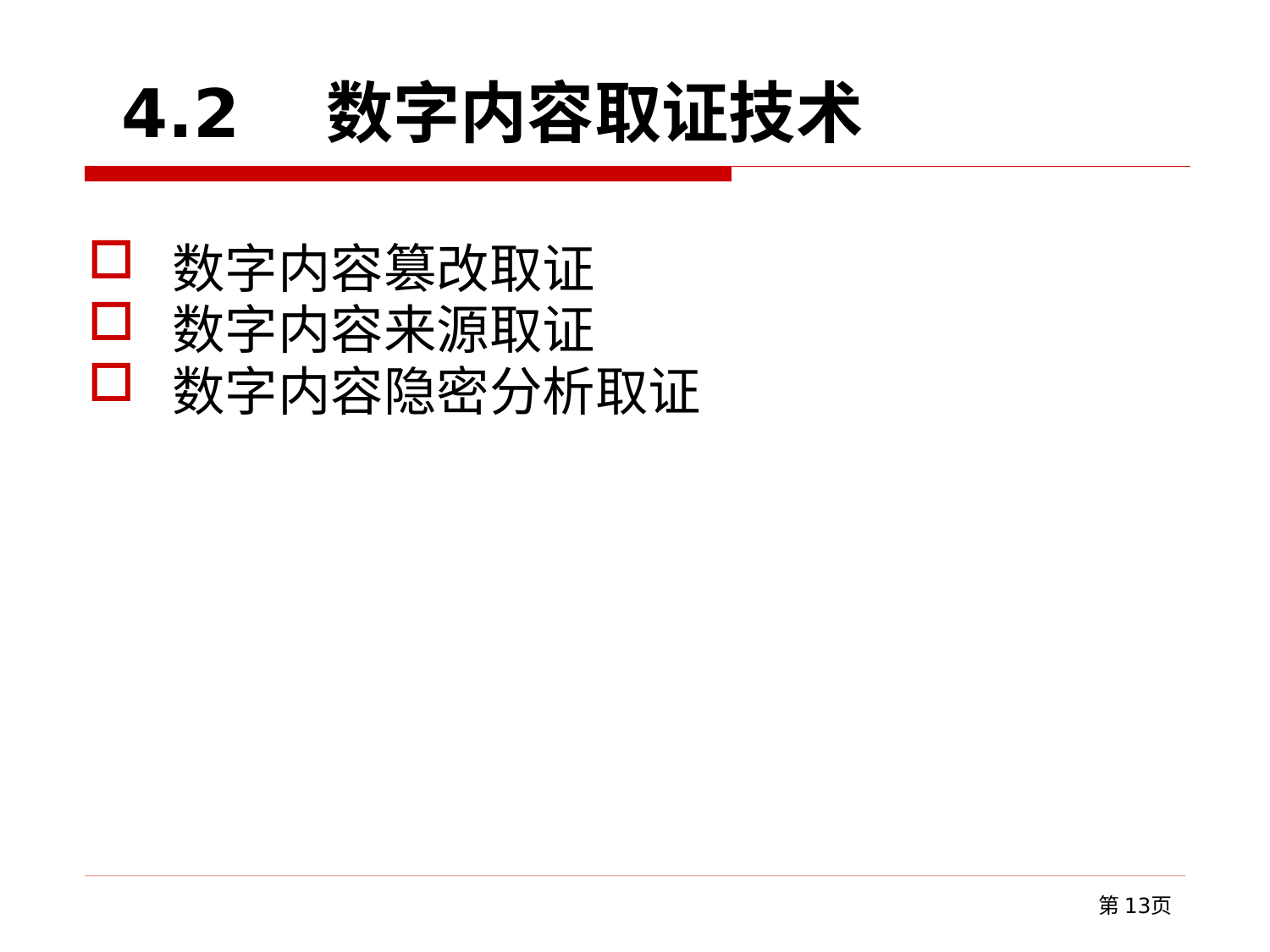

# 4.2   数字内容取证技术
数字内容篡改取证
数字内容来源取证
数字内容隐密分析取证
13